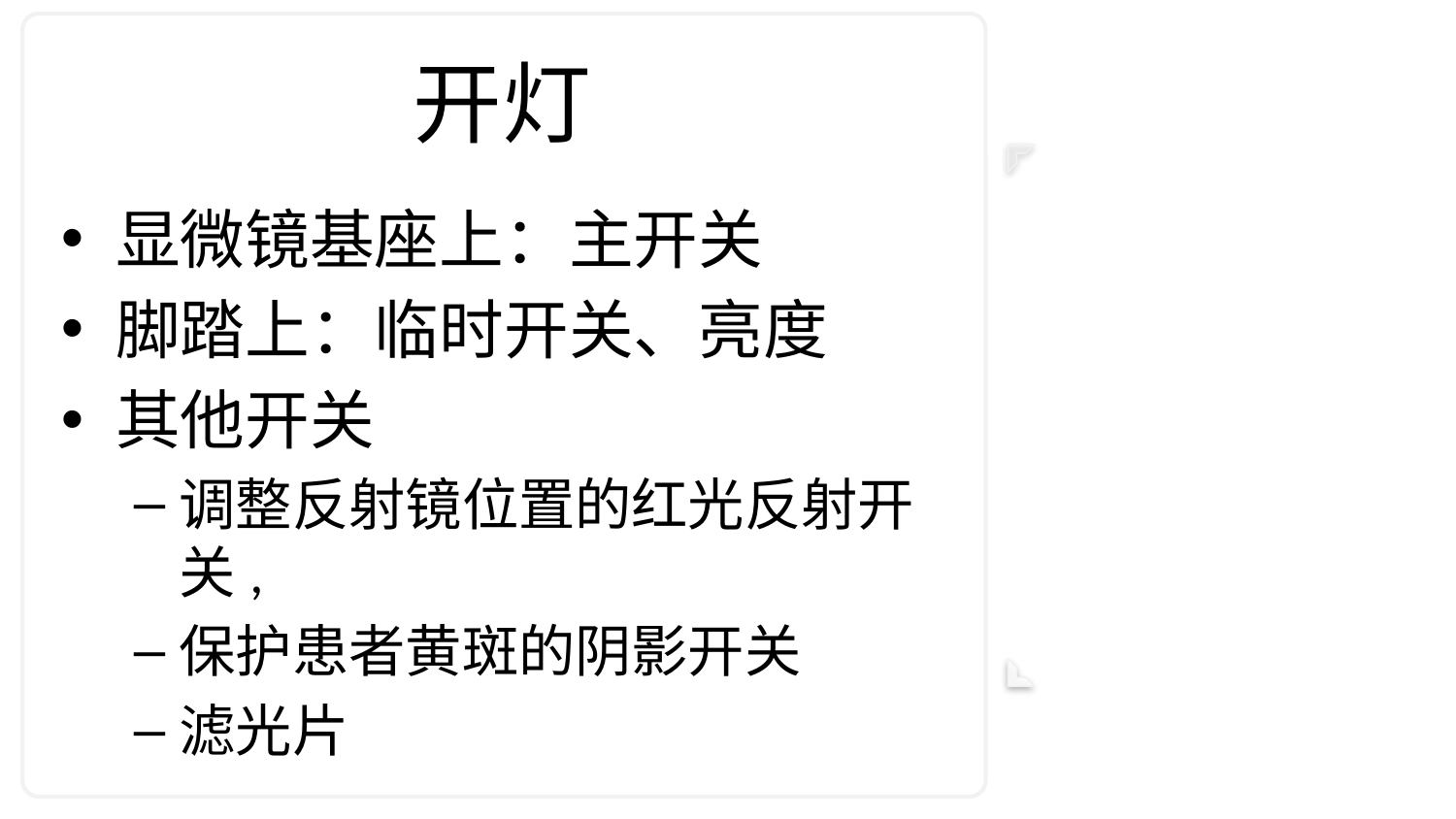

# 开灯
显微镜基座上：主开关
脚踏上：临时开关、亮度
其他开关
调整反射镜位置的红光反射开关,
保护患者黄斑的阴影开关
滤光片